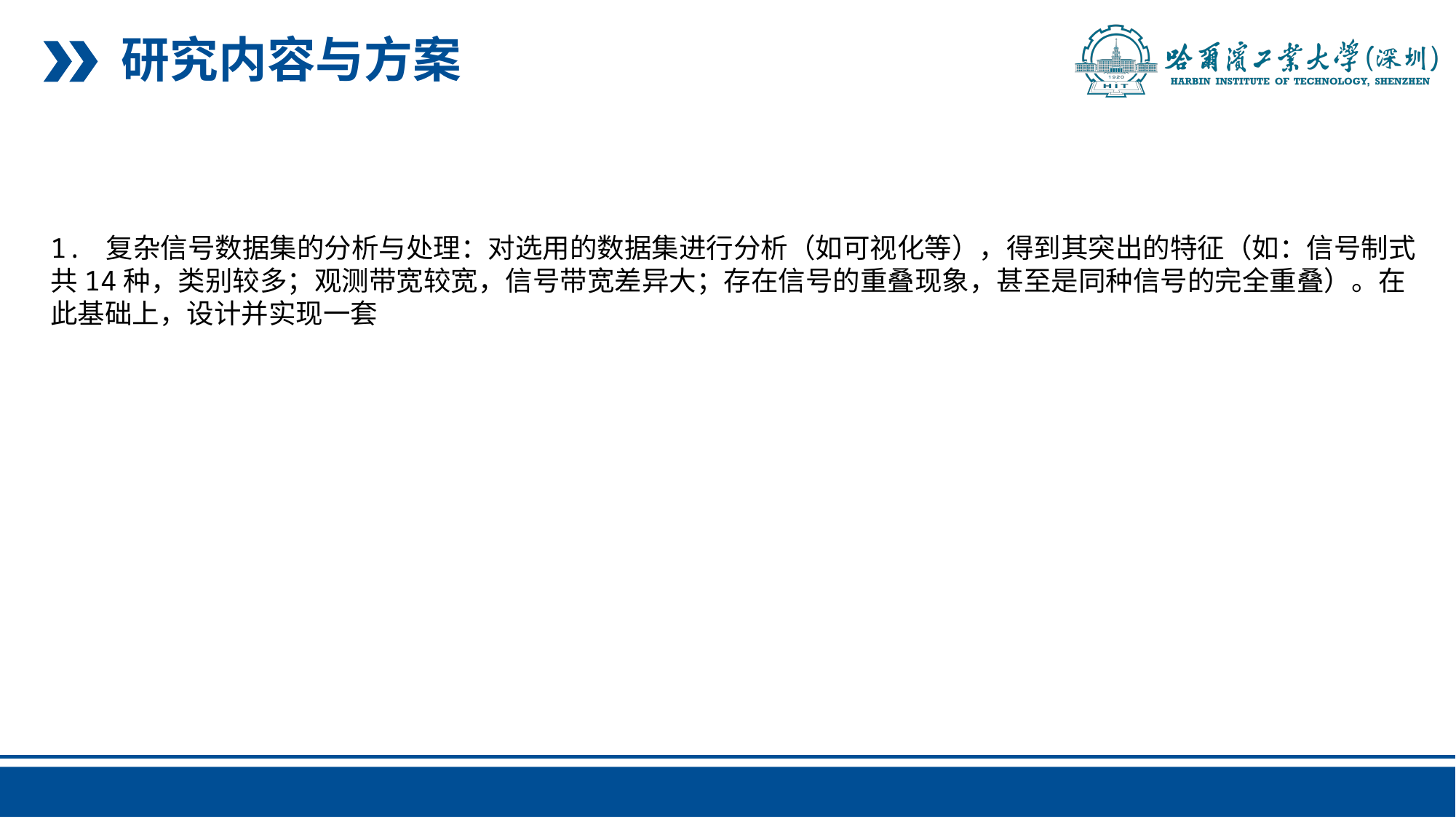

研究内容与方案
1. 复杂信号数据集的分析与处理：对选用的数据集进行分析（如可视化等），得到其突出的特征（如：信号制式共14种，类别较多；观测带宽较宽，信号带宽差异大；存在信号的重叠现象，甚至是同种信号的完全重叠）。在此基础上，设计并实现一套